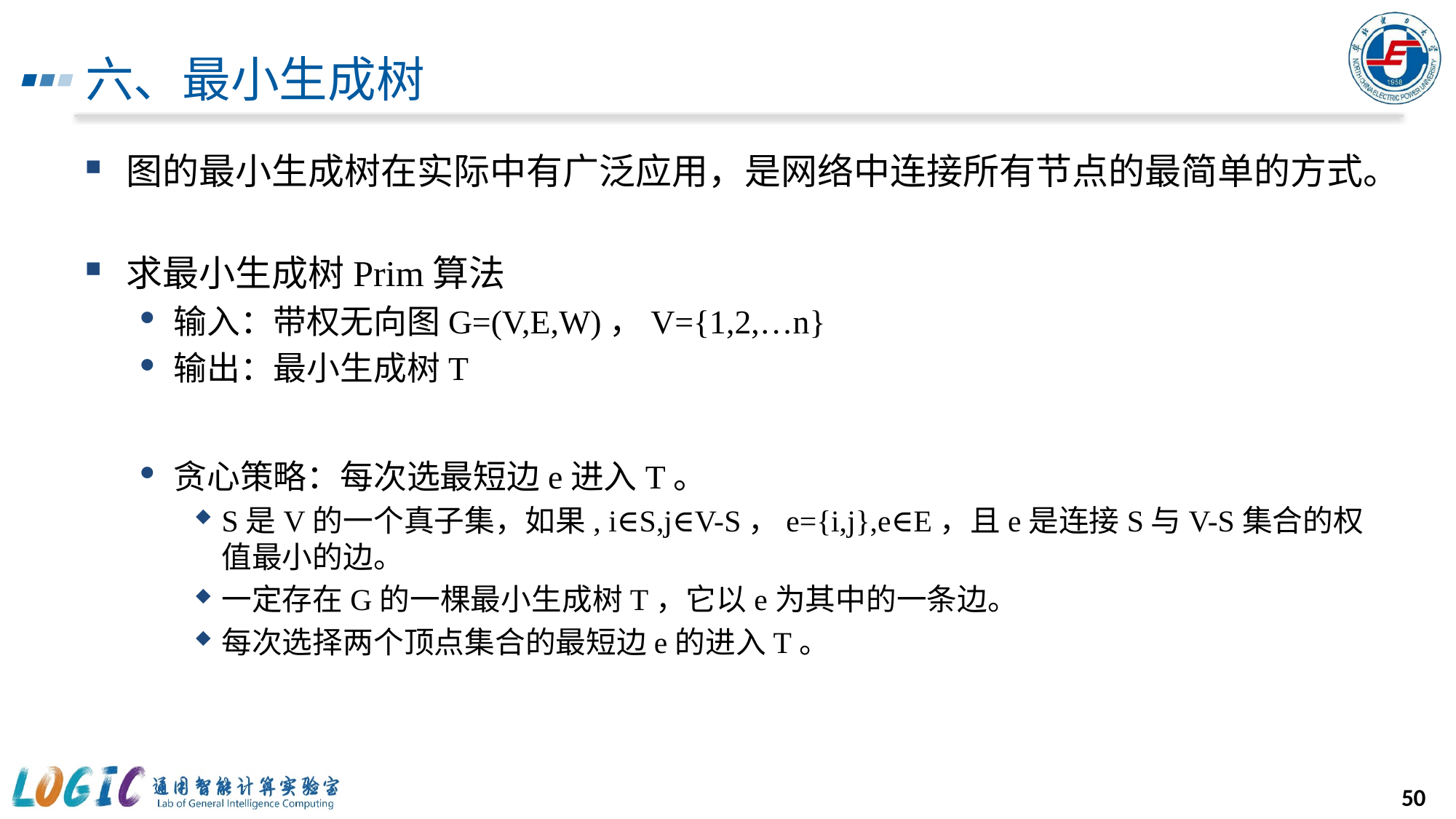

# 六、最小生成树
图的最小生成树在实际中有广泛应用，是网络中连接所有节点的最简单的方式。

求最小生成树Prim算法
输入：带权无向图G=(V,E,W)，V={1,2,…n}
输出：最小生成树T

贪心策略：每次选最短边e进入T。
S是V的一个真子集，如果, i∈S,j∈V-S，e={i,j},e∈E，且e是连接S与V-S集合的权值最小的边。
一定存在G的一棵最小生成树T，它以e为其中的一条边。
每次选择两个顶点集合的最短边e的进入T。

50